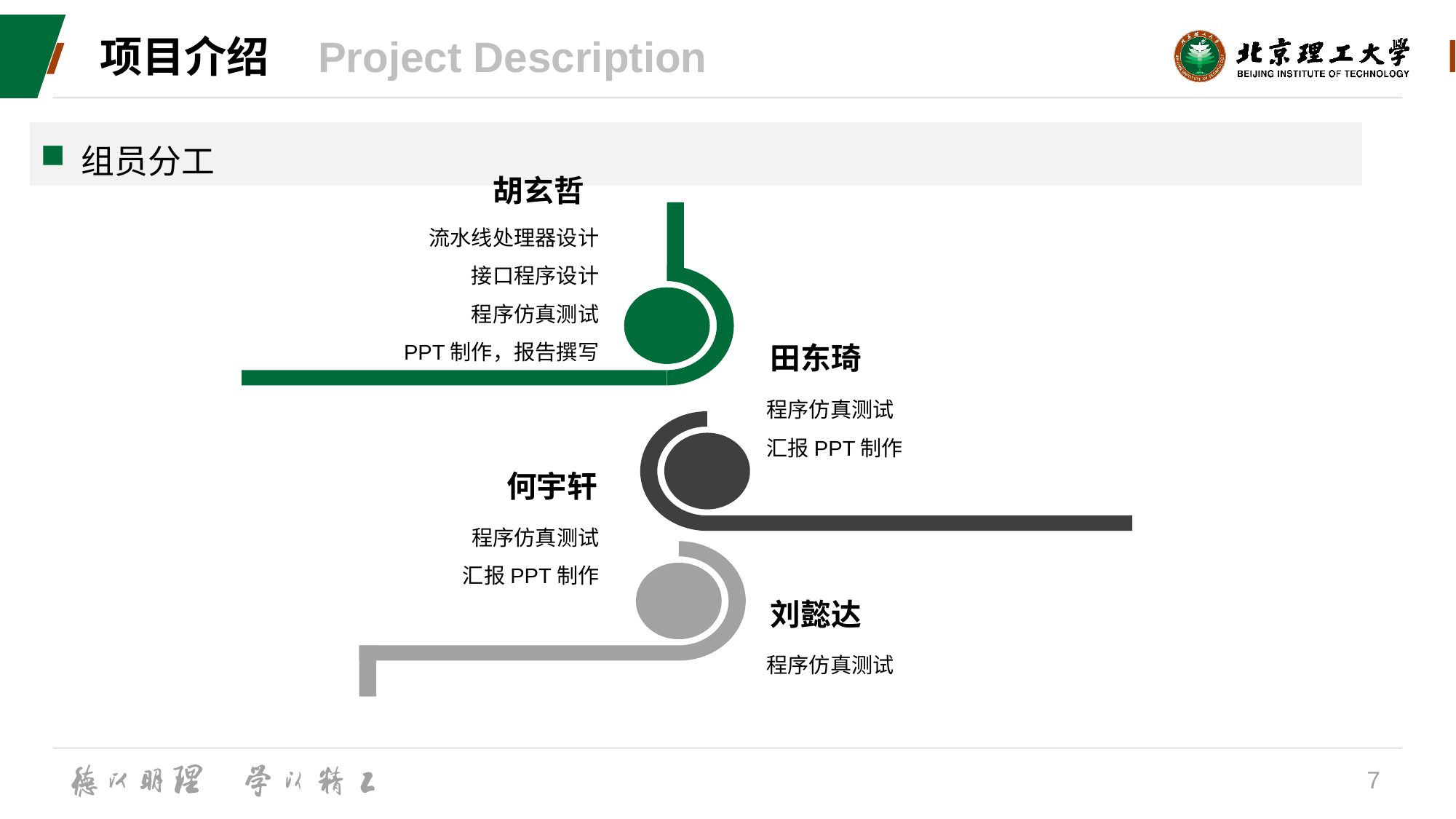

# 项目介绍    Project Description
组员分工
胡玄哲

流水线处理器设计
接口程序设计
程序仿真测试
PPT制作，报告撰写

田东琦
程序仿真测试
汇报PPT制作

何宇轩
程序仿真测试
汇报PPT制作

刘懿达
程序仿真测试